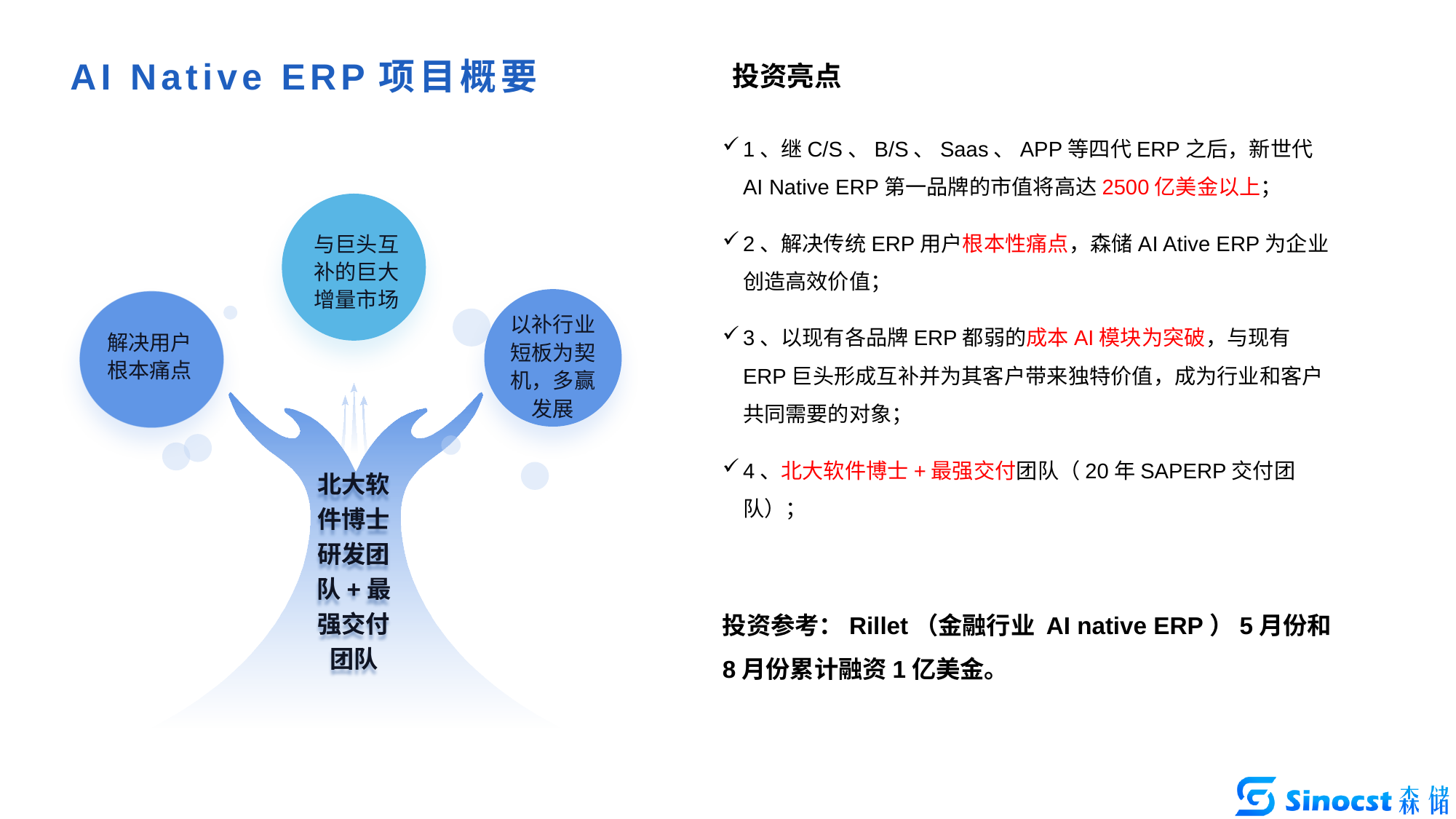

# AI Native ERP项目概要
投资亮点
1、继C/S、B/S、Saas、APP等四代ERP之后，新世代AI Native ERP第一品牌的市值将高达2500亿美金以上；
2、解决传统ERP用户根本性痛点，森储AI Ative ERP为企业创造高效价值；
3、以现有各品牌ERP都弱的成本AI模块为突破，与现有ERP巨头形成互补并为其客户带来独特价值，成为行业和客户共同需要的对象；
4、北大软件博士+最强交付团队（20年SAPERP交付团队）；

投资参考：Rillet（金融行业 AI native ERP）5月份和8月份累计融资1亿美金。

与巨头互补的巨大增量市场

以补行业短板为契机，多赢发展
解决用户根本痛点

北大软件博士研发团队+最强交付团队